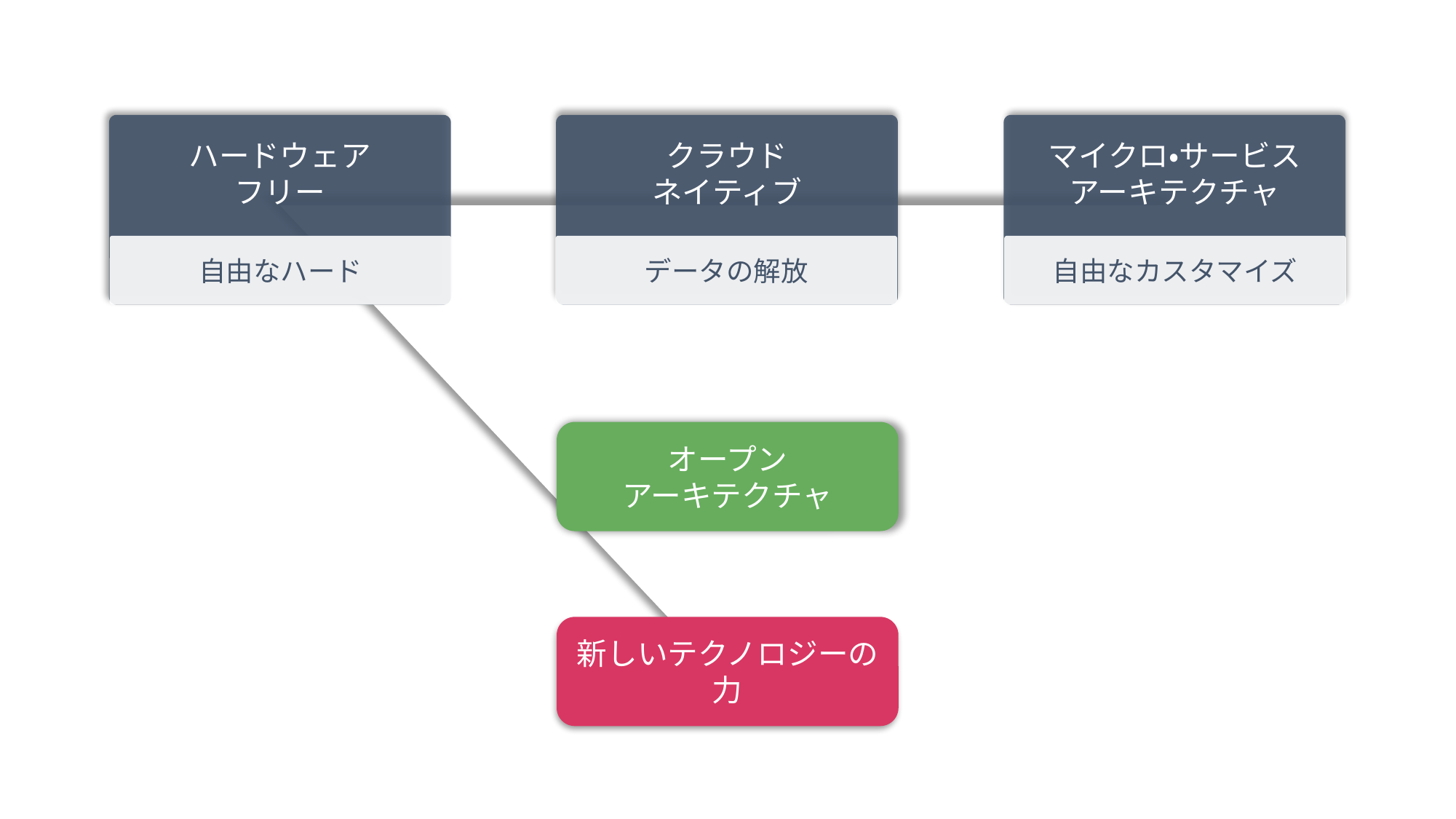

ハードウェア
フリー

クラウド
ネイティブ

データの解放
マイクロ・サービス
アーキテクチャ

自由なカスタマイズ

自由なハード
オープン
アーキテクチャ
新しいテクノロジーの力